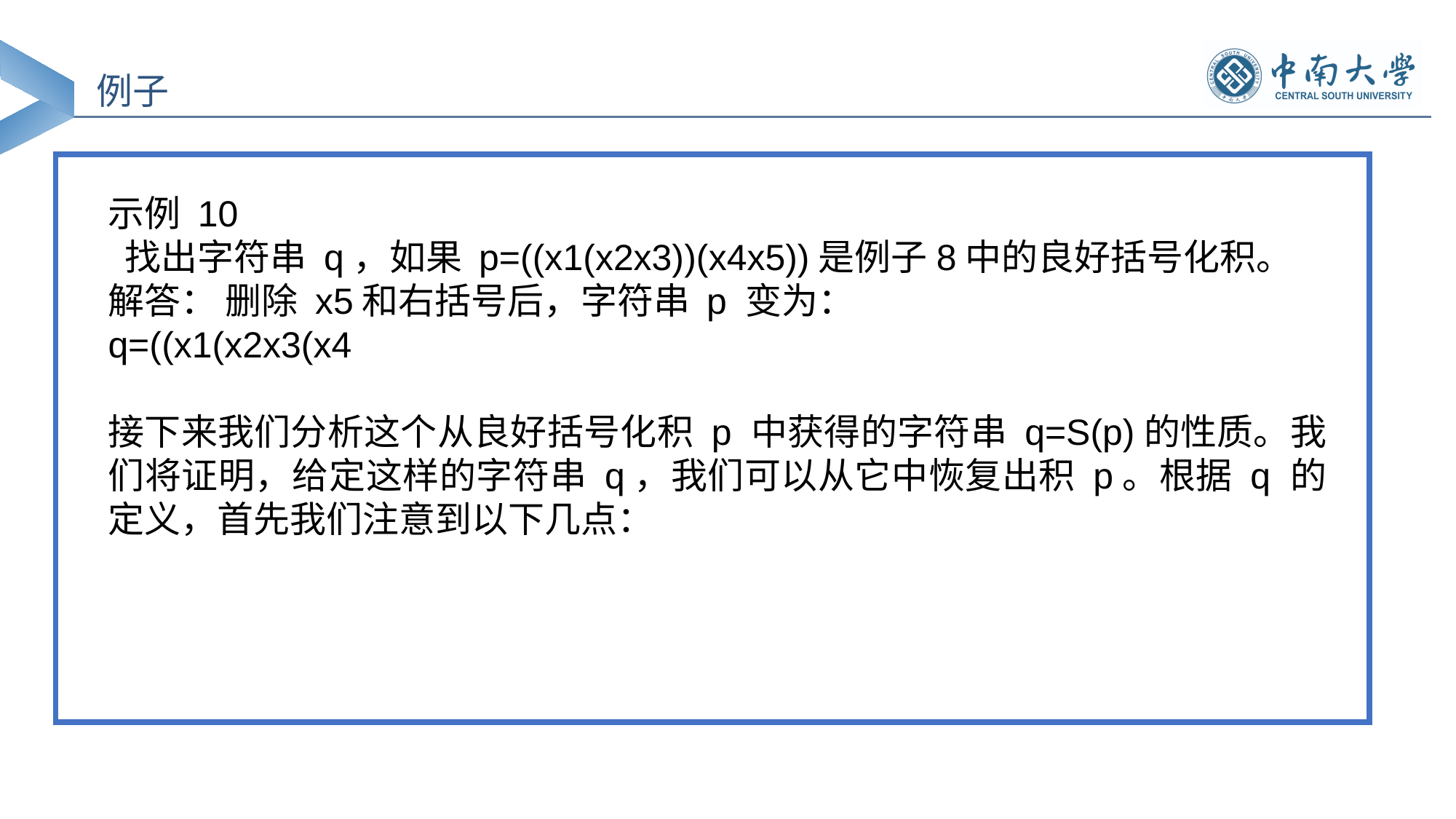

例子

示例 10
 找出字符串 q，如果 p=((x1(x2x3))(x4x5))是例子8中的良好括号化积。
解答： 删除 x5和右括号后，字符串 p 变为：
q=((x1(x2x3(x4

接下来我们分析这个从良好括号化积 p 中获得的字符串 q=S(p)的性质。我们将证明，给定这样的字符串 q，我们可以从它中恢复出积 p。根据 q 的定义，首先我们注意到以下几点：